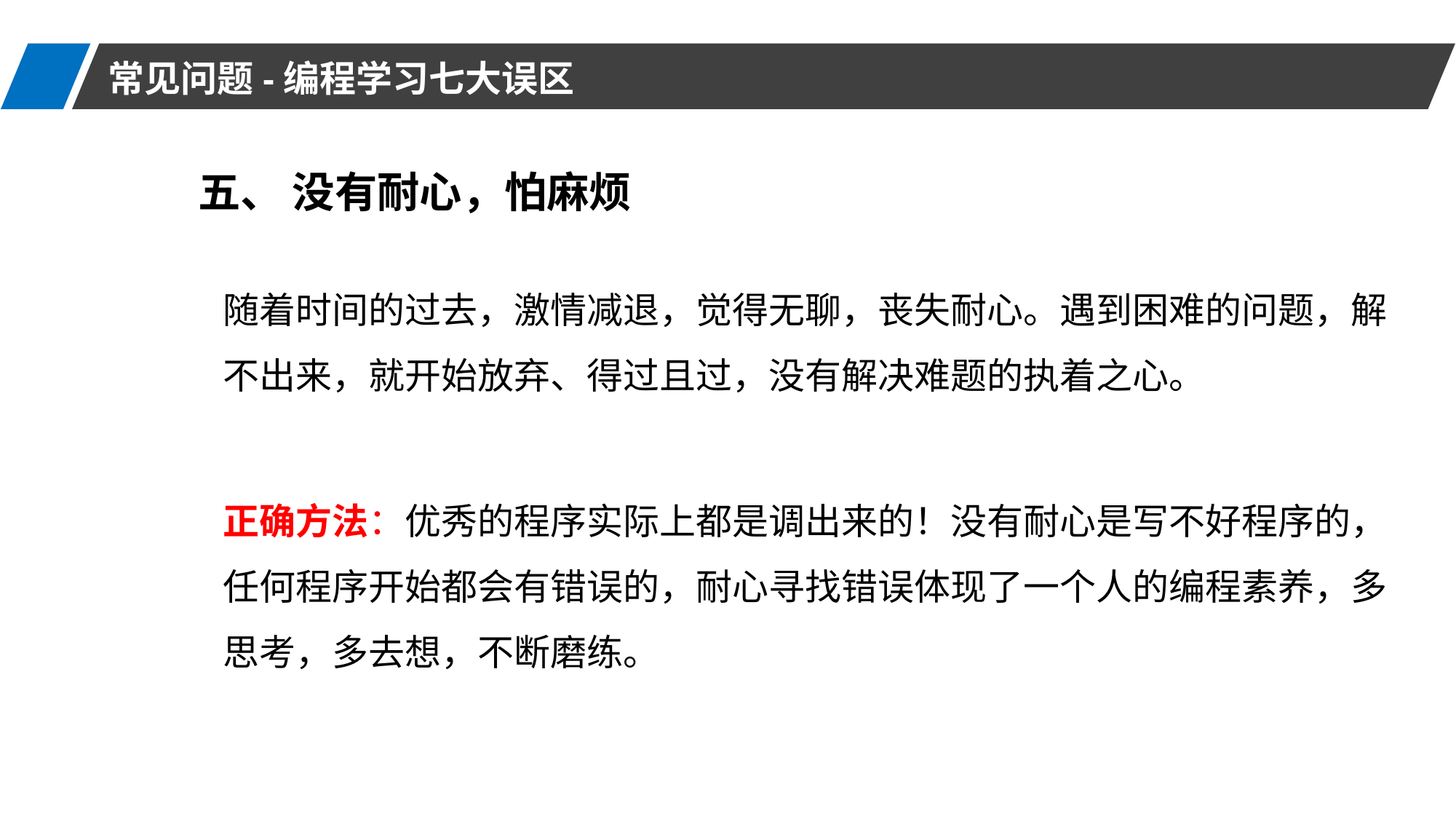

常见问题-编程学习七大误区
五、 没有耐心，怕麻烦
随着时间的过去，激情减退，觉得无聊，丧失耐心。遇到困难的问题，解不出来，就开始放弃、得过且过，没有解决难题的执着之心。
正确方法：优秀的程序实际上都是调出来的！没有耐心是写不好程序的，任何程序开始都会有错误的，耐心寻找错误体现了一个人的编程素养，多思考，多去想，不断磨练。